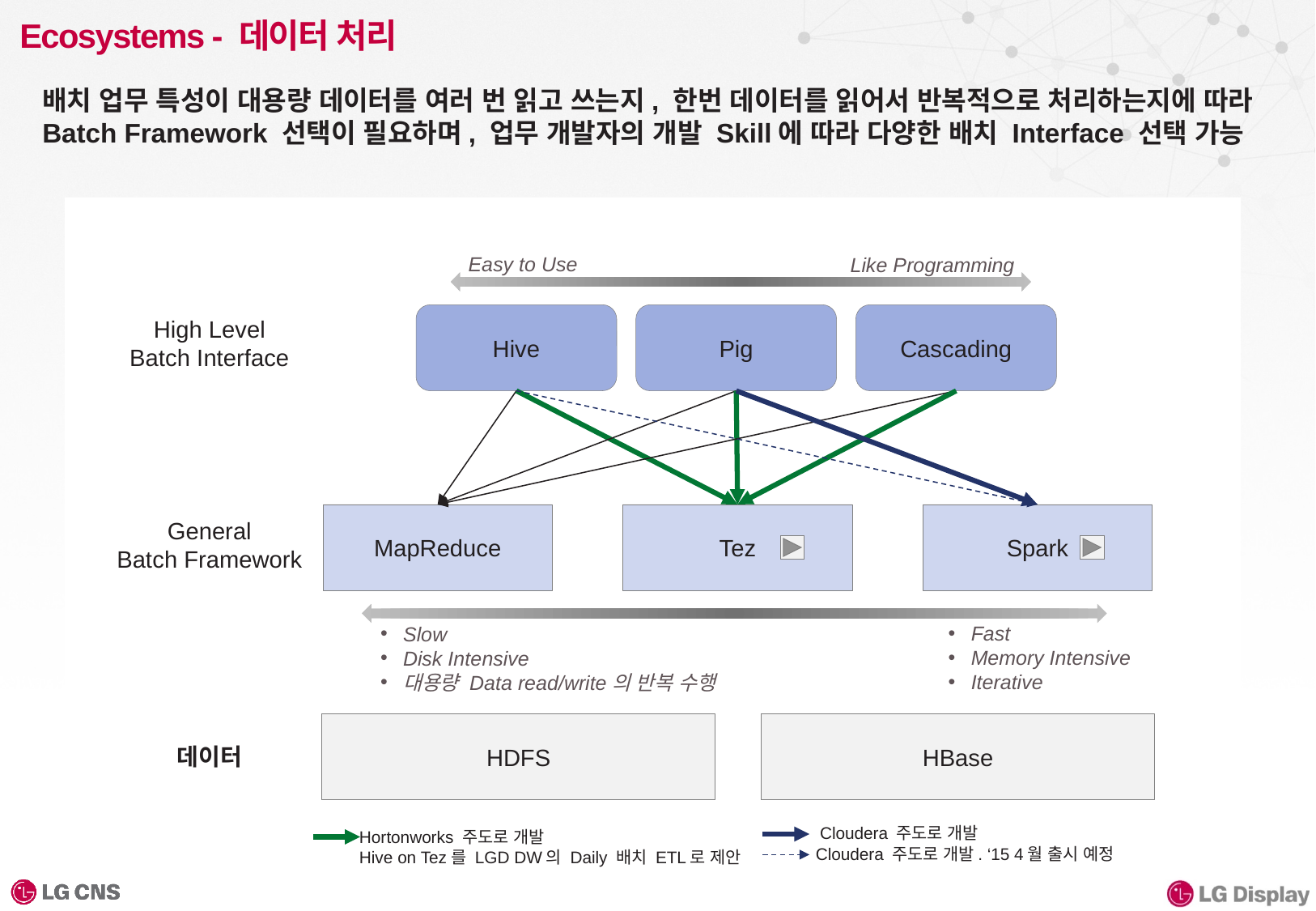

# Ecosystems - 데이터 처리
배치 업무 특성이 대용량 데이터를 여러 번 읽고 쓰는지, 한번 데이터를 읽어서 반복적으로 처리하는지에 따라 Batch Framework 선택이 필요하며, 업무 개발자의 개발 Skill에 따라 다양한 배치 Interface 선택 가능

Easy to Use
Like Programming

Hive
Pig
Cascading
High Level
Batch Interface
MapReduce
Tez
Spark
General
Batch Framework

Fast
Memory Intensive
Iterative
Slow
Disk Intensive
대용량 Data read/write의 반복 수행
HDFS
HBase
데이터
Cloudera 주도로 개발
Hortonworks 주도로 개발
Hive on Tez를 LGD DW의 Daily 배치 ETL로 제안
Cloudera 주도로 개발. ‘15 4월 출시 예정